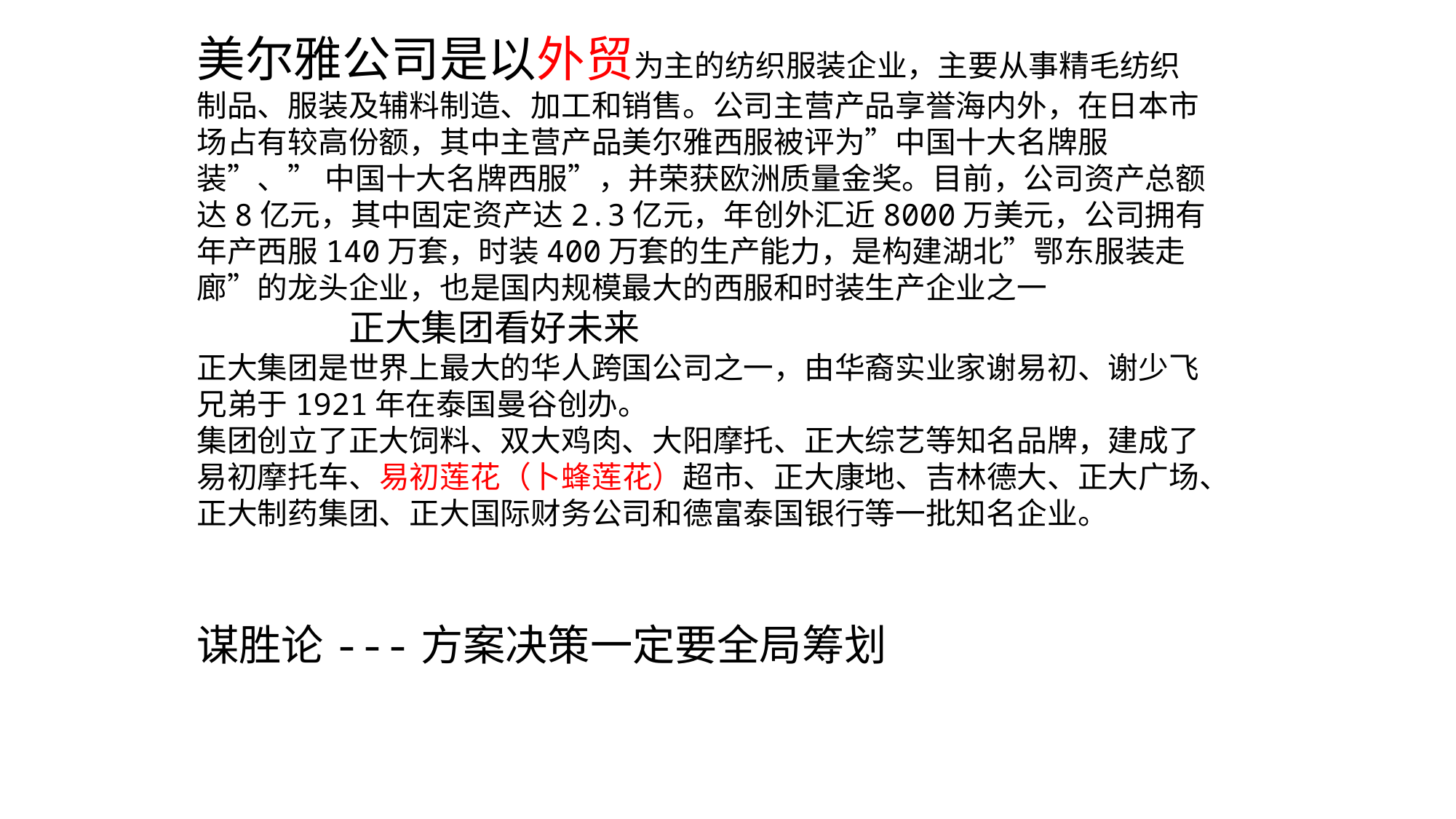

美尔雅公司是以外贸为主的纺织服装企业，主要从事精毛纺织制品、服装及辅料制造、加工和销售。公司主营产品享誉海内外，在日本市场占有较高份额，其中主营产品美尔雅西服被评为”中国十大名牌服装”、” 中国十大名牌西服”，并荣获欧洲质量金奖。目前，公司资产总额达8亿元，其中固定资产达2.3亿元，年创外汇近8000万美元，公司拥有年产西服140万套，时装400万套的生产能力，是构建湖北”鄂东服装走廊”的龙头企业，也是国内规模最大的西服和时装生产企业之一
                  正大集团看好未来
正大集团是世界上最大的华人跨国公司之一，由华裔实业家谢易初、谢少飞兄弟于1921年在泰国曼谷创办。
集团创立了正大饲料、双大鸡肉、大阳摩托、正大综艺等知名品牌，建成了易初摩托车、易初莲花（卜蜂莲花）超市、正大康地、吉林德大、正大广场、正大制药集团、正大国际财务公司和德富泰国银行等一批知名企业。

谋胜论---方案决策一定要全局筹划